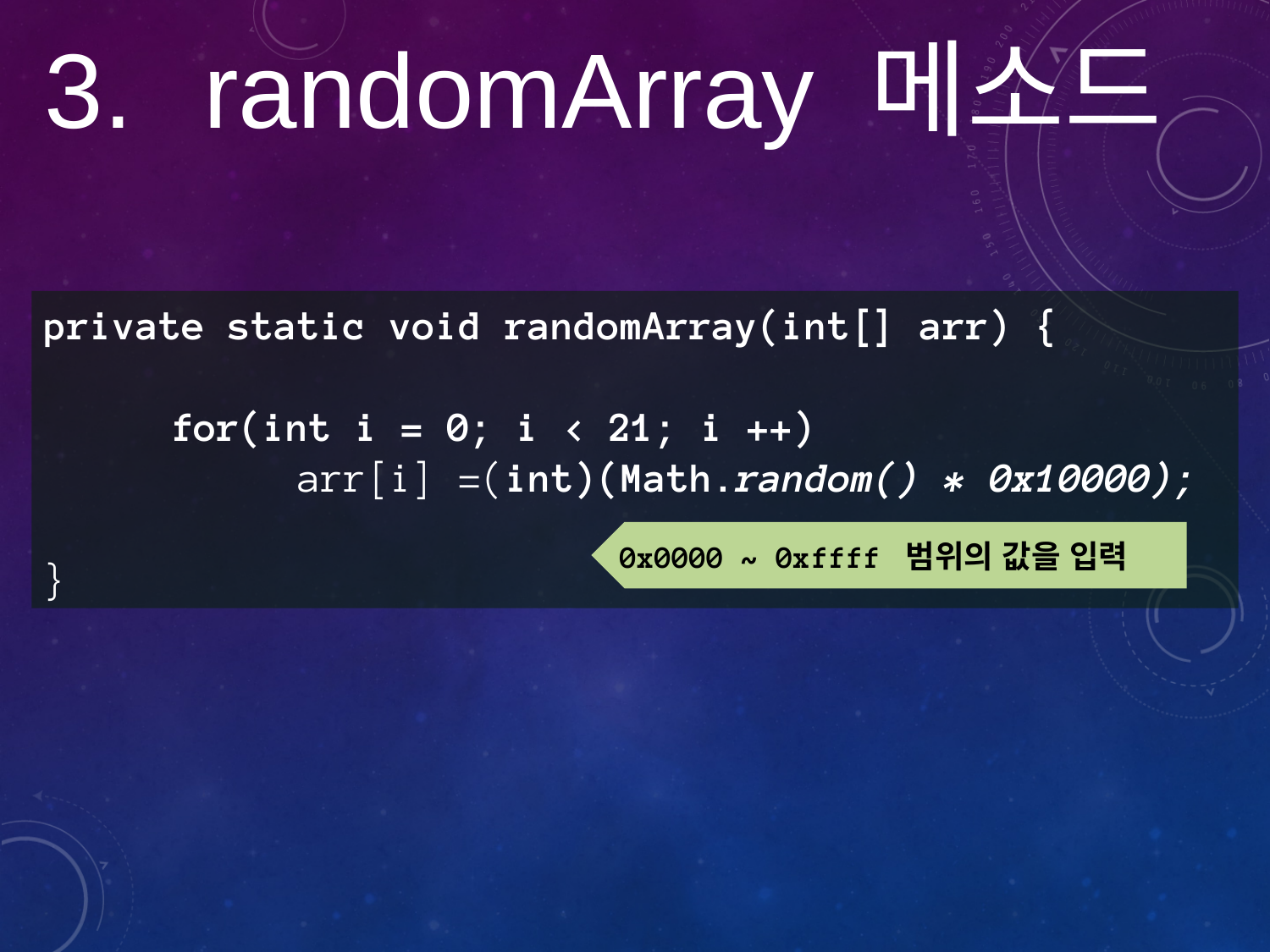

randomArray 메소드
private static void randomArray(int[] arr) {

	for(int i = 0; i < 21; i ++)
		arr[i] =(int)(Math.random() * 0x10000);

}
0x0000 ~ 0xffff 범위의 값을 입력